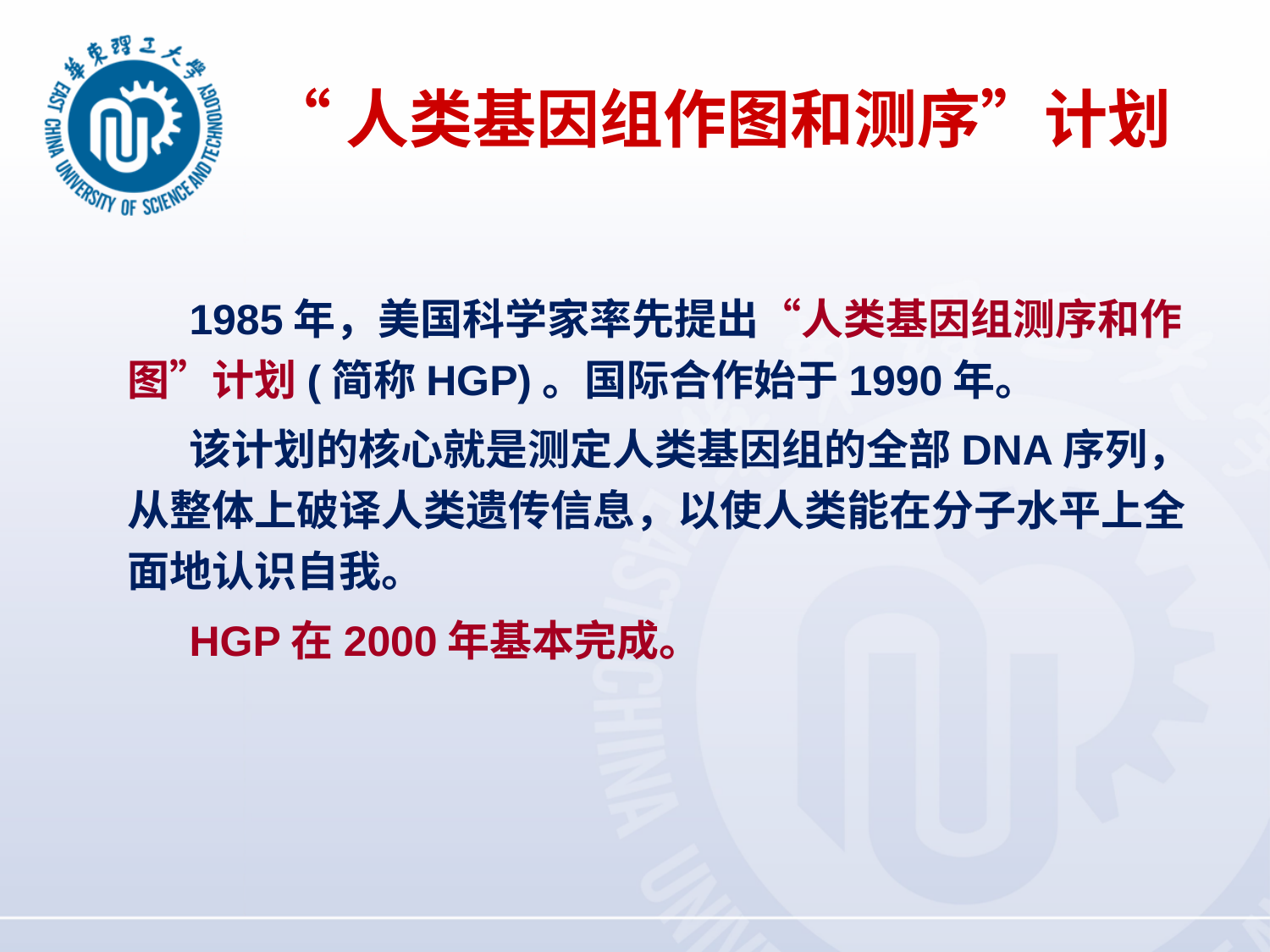

# “人类基因组作图和测序”计划
1985年，美国科学家率先提出“人类基因组测序和作图”计划(简称HGP)。国际合作始于1990年。
该计划的核心就是测定人类基因组的全部DNA序列，从整体上破译人类遗传信息，以使人类能在分子水平上全面地认识自我。
HGP在2000年基本完成。